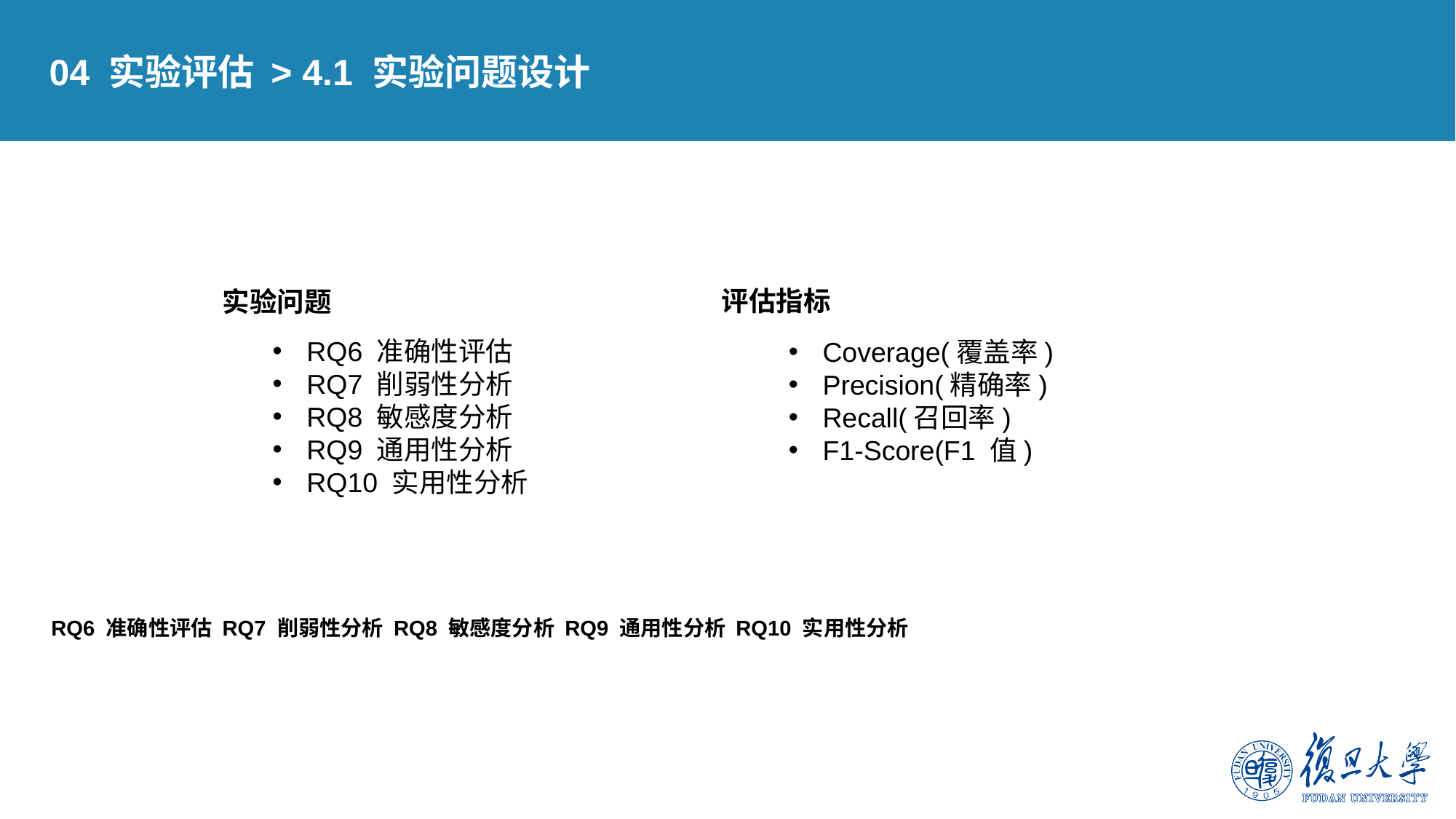

04 实验评估 > 4.1 实验问题设计
实验问题
评估指标
RQ6 准确性评估
RQ7 削弱性分析
RQ8 敏感度分析
RQ9 通用性分析
RQ10 实用性分析
Coverage(覆盖率)
Precision(精确率)
Recall(召回率)
F1-Score(F1 值)
RQ6 准确性评估 RQ7 削弱性分析 RQ8 敏感度分析 RQ9 通用性分析 RQ10 实用性分析